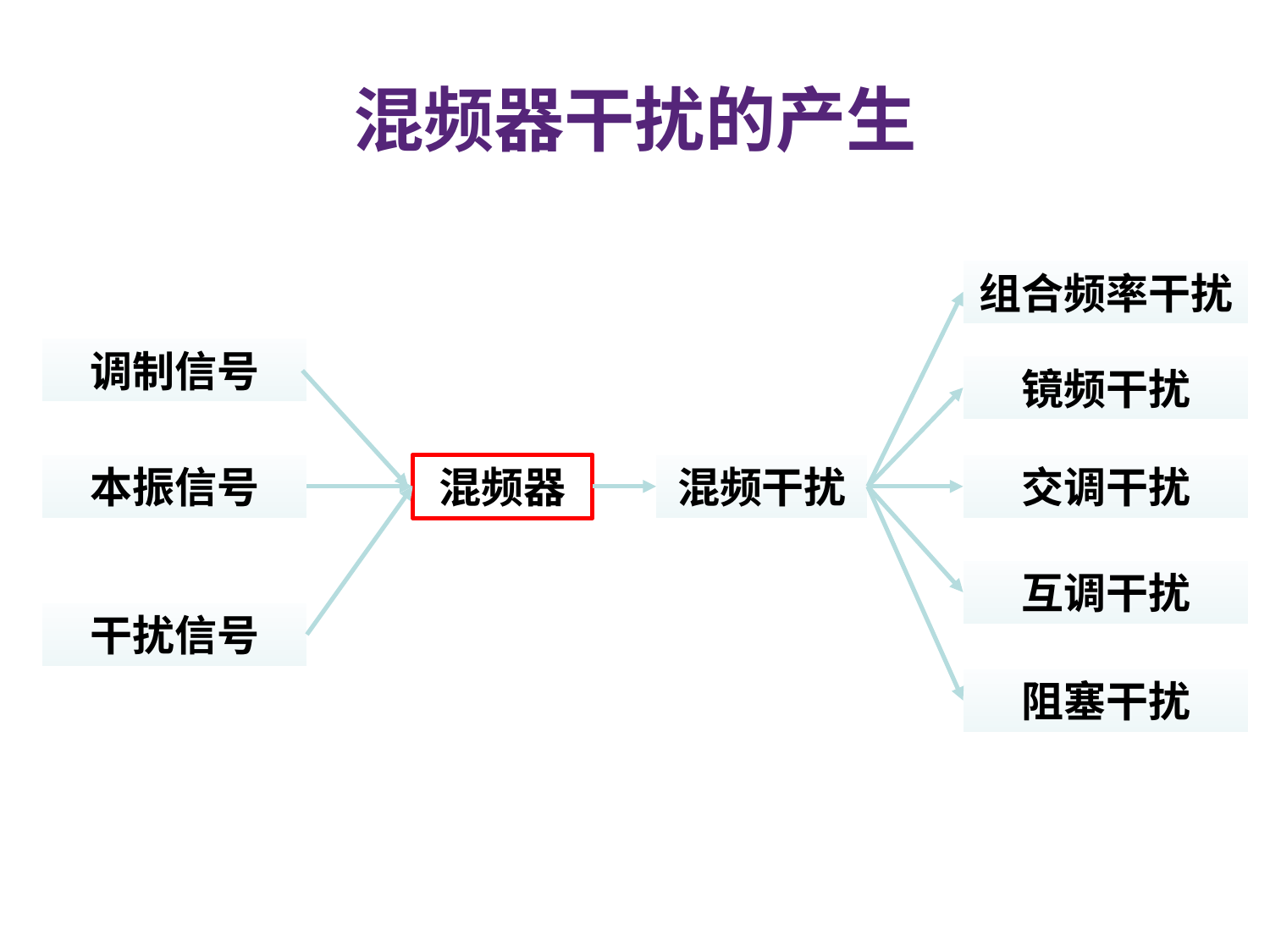

# 混频器干扰的产生
组合频率干扰
调制信号
镜频干扰
交调干扰
本振信号
混频器
混频干扰
互调干扰
干扰信号
阻塞干扰